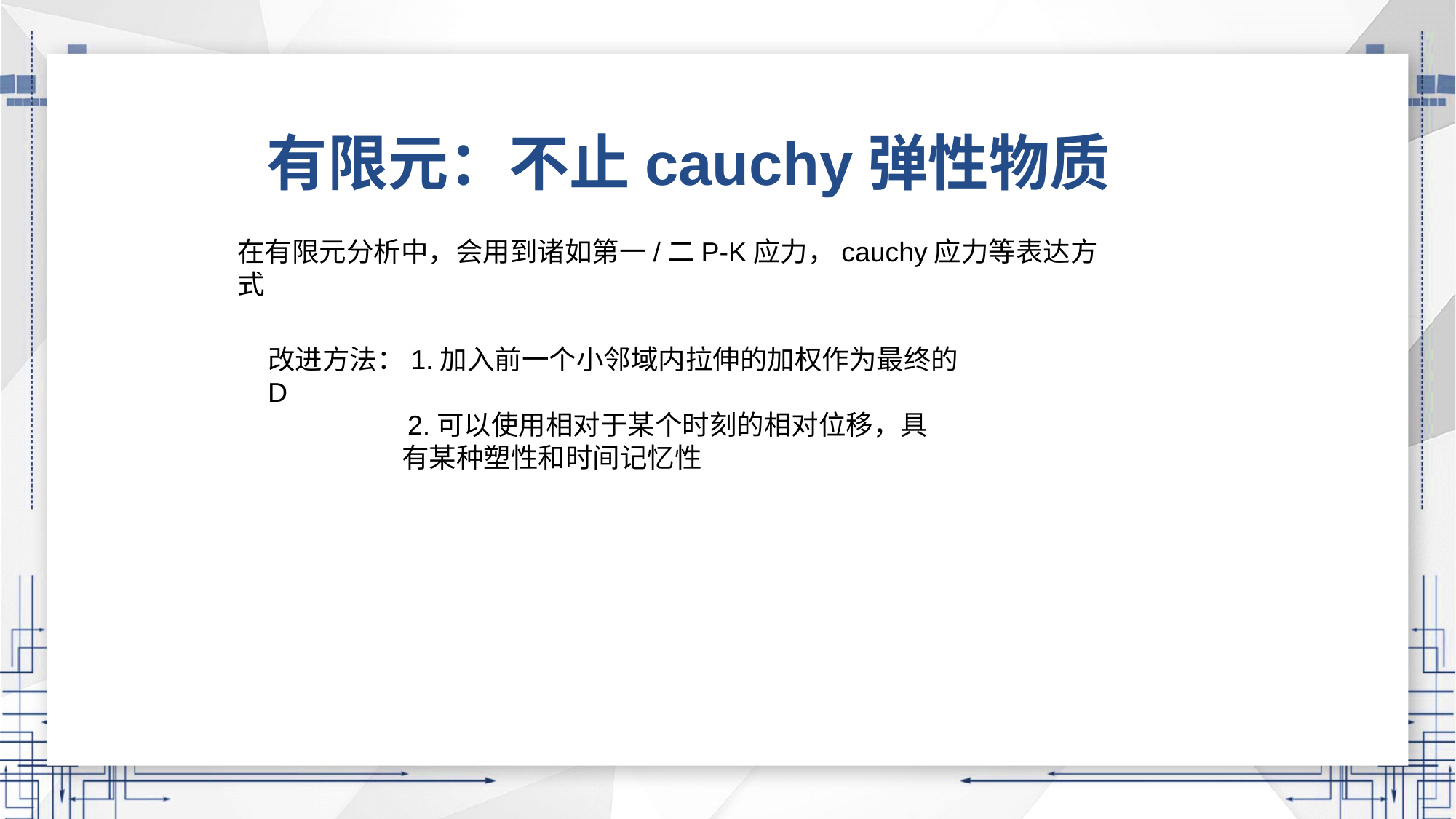

有限元：不止cauchy弹性物质
在有限元分析中，会用到诸如第一/二P-K应力，cauchy应力等表达方式
改进方法：1.加入前一个小邻域内拉伸的加权作为最终的D
	    2.可以使用相对于某个时刻的相对位移，具	    有某种塑性和时间记忆性